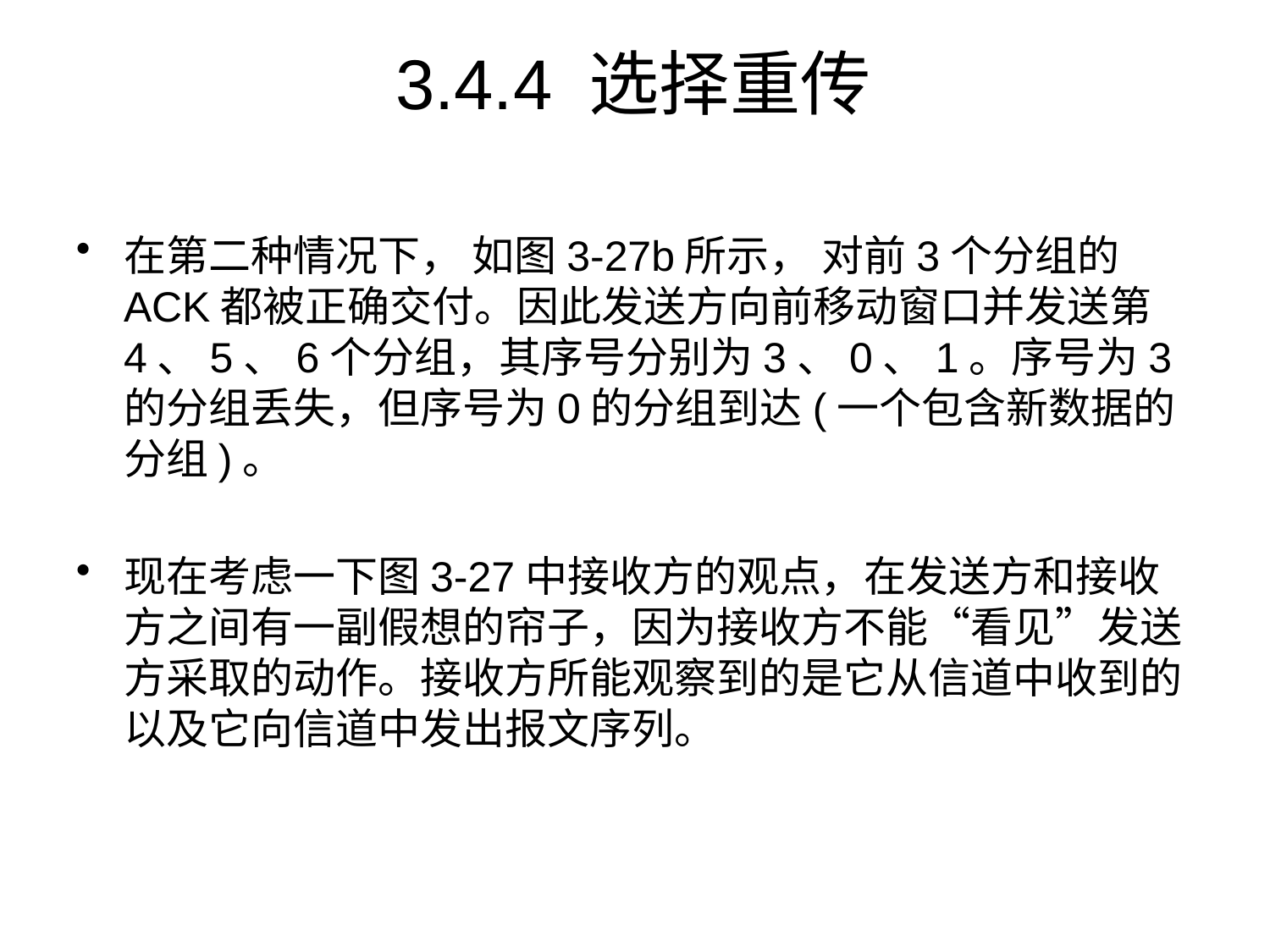

# 3.4.4 选择重传
在第二种情况下， 如图3-27b所示， 对前3个分组的ACK都被正确交付。因此发送方向前移动窗口并发送第4、5、6个分组，其序号分别为3、0、1。序号为3的分组丢失，但序号为0的分组到达(一个包含新数据的分组)。

现在考虑一下图3-27中接收方的观点，在发送方和接收方之间有一副假想的帘子，因为接收方不能“看见”发送方采取的动作。接收方所能观察到的是它从信道中收到的以及它向信道中发出报文序列。